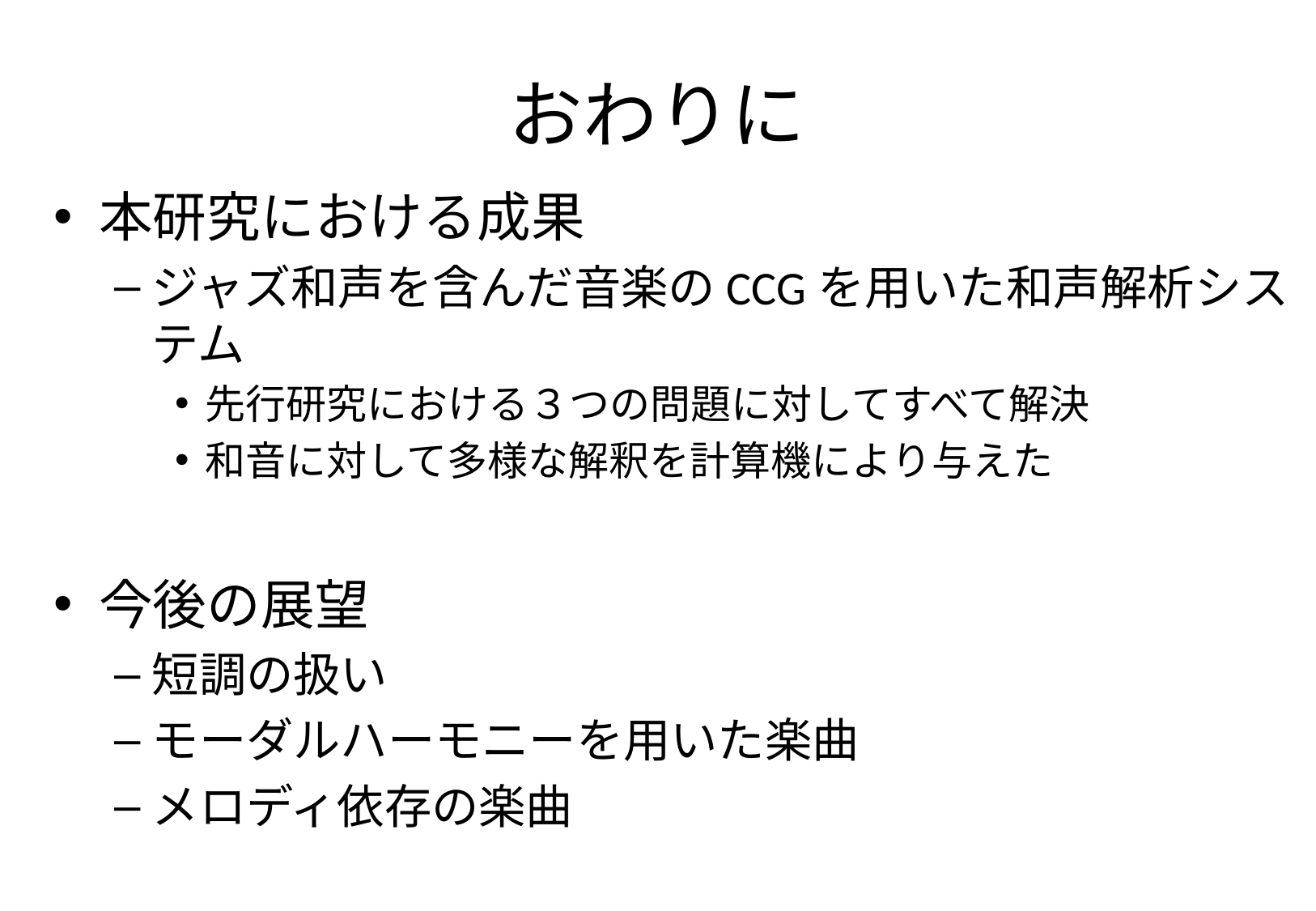

# おわりに
本研究における成果
ジャズ和声を含んだ音楽のCCGを用いた和声解析システム
先行研究における３つの問題に対してすべて解決
和音に対して多様な解釈を計算機により与えた

今後の展望
短調の扱い
モーダルハーモニーを用いた楽曲
メロディ依存の楽曲